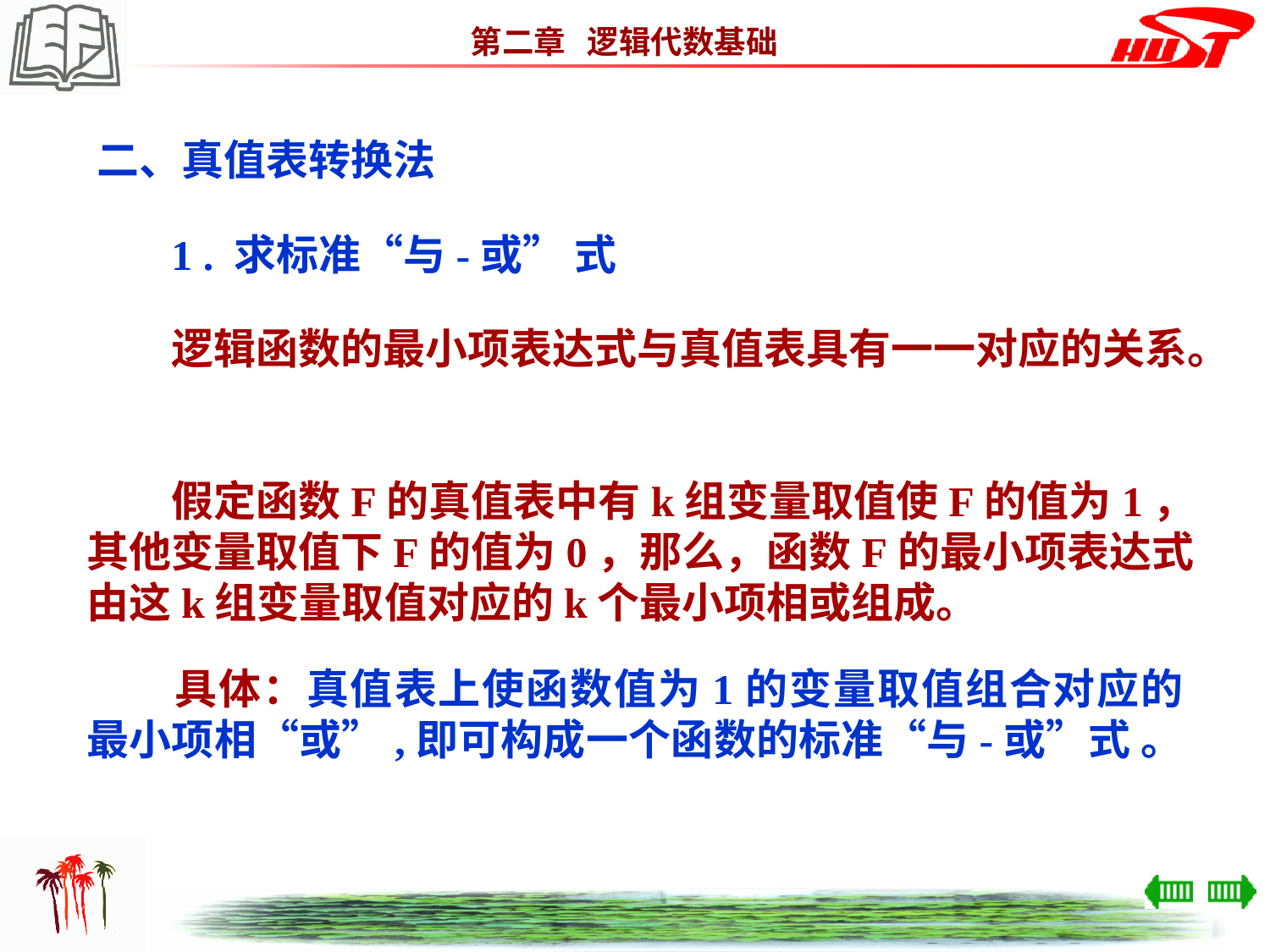

二、真值表转换法

1 . 求标准“与-或” 式
　　逻辑函数的最小项表达式与真值表具有一一对应的关系。
　　假定函数F的真值表中有k组变量取值使F的值为1，其他变量取值下F的值为0，那么，函数F的最小项表达式由这k组变量取值对应的k个最小项相或组成。

　　具体：真值表上使函数值为1的变量取值组合对应的最小项相“或”,即可构成一个函数的标准“与-或”式 。